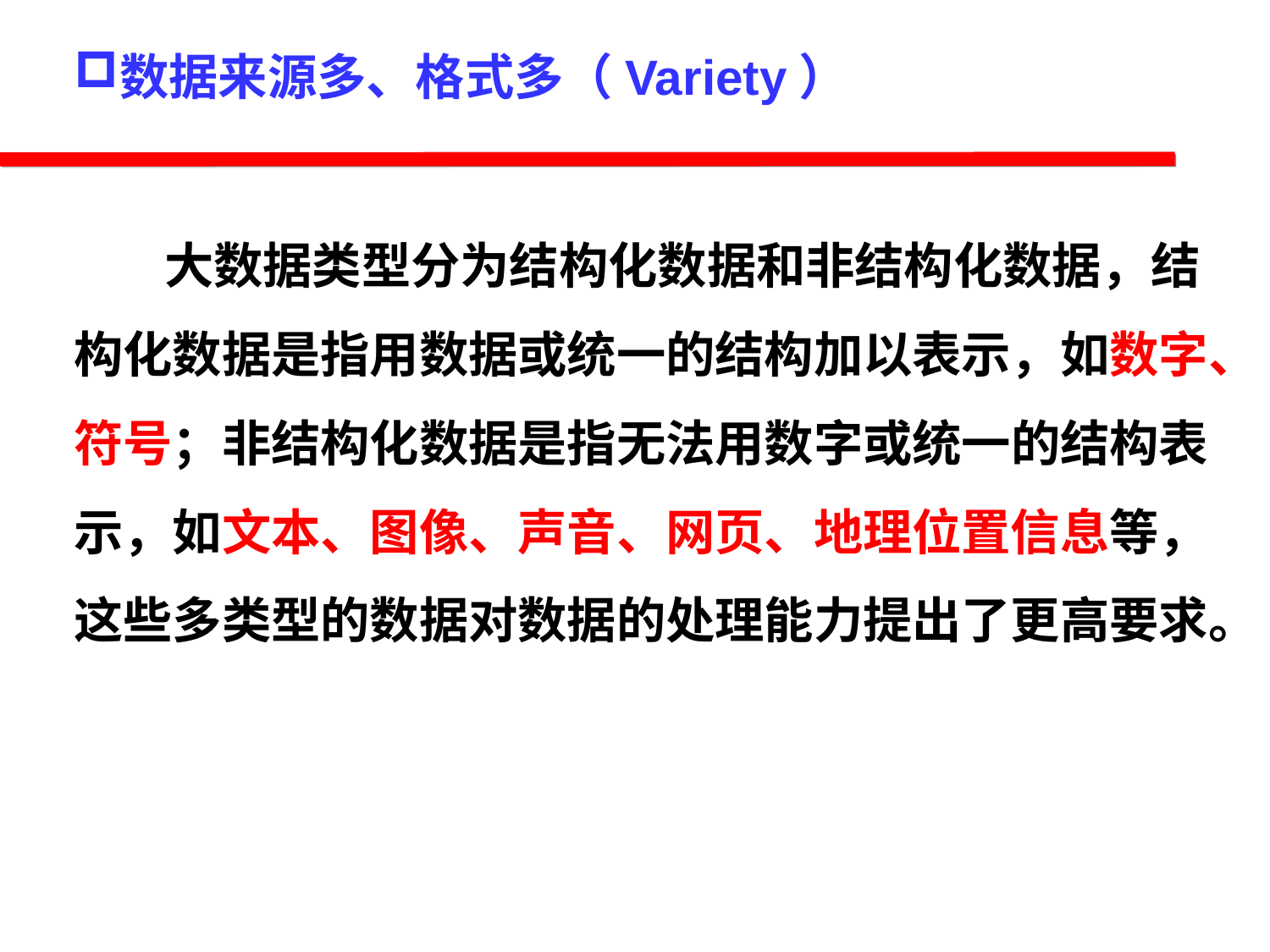

数据来源多、格式多（Variety）
       大数据类型分为结构化数据和非结构化数据，结构化数据是指用数据或统一的结构加以表示，如数字、符号；非结构化数据是指无法用数字或统一的结构表示，如文本、图像、声音、网页、地理位置信息等，这些多类型的数据对数据的处理能力提出了更高要求。